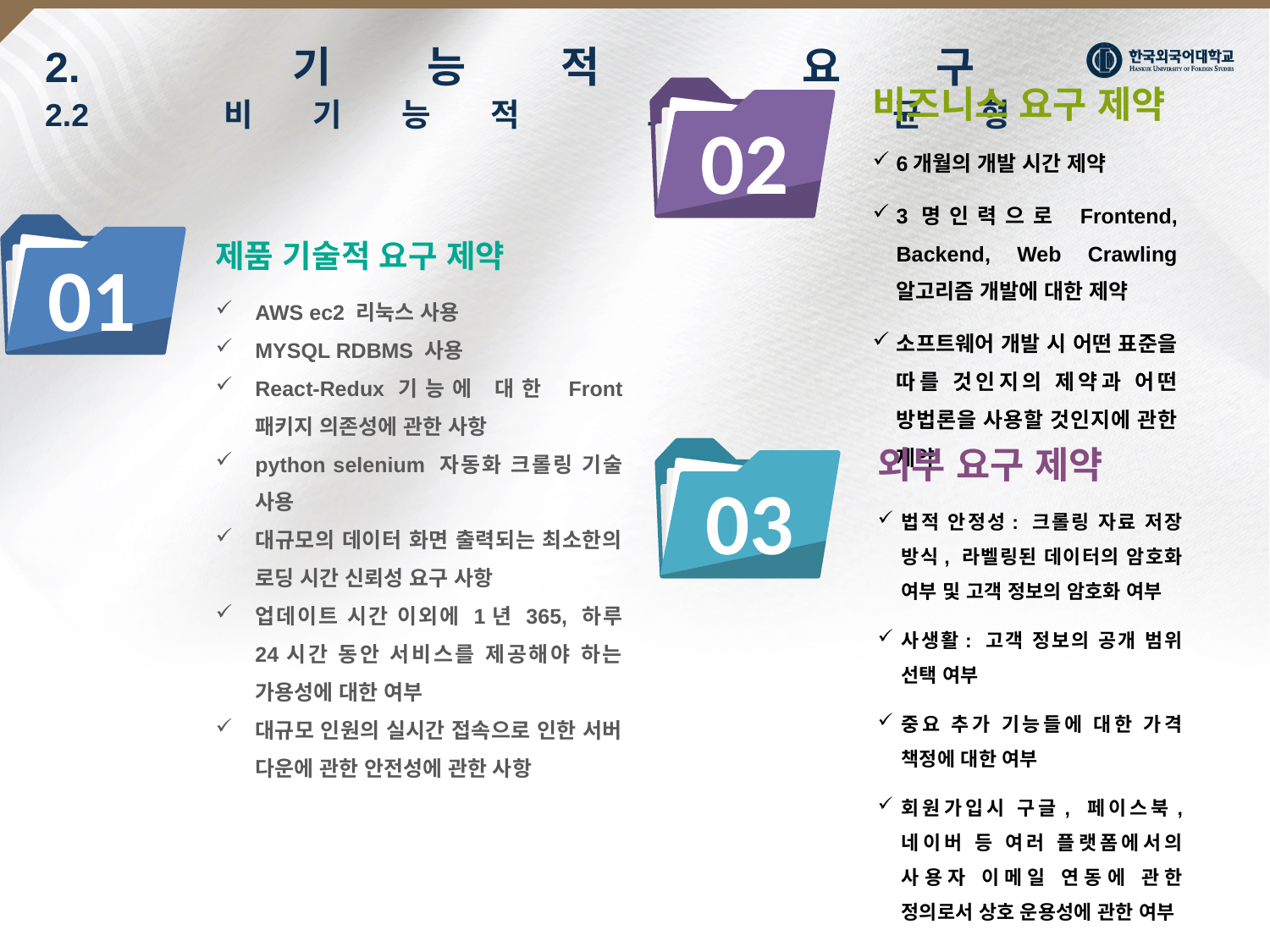

# 2. 기능적 요구 2.2 비기능적 요구 균형
비즈니스 요구 제약
6개월의 개발 시간 제약
3명인력으로 Frontend, Backend, Web Crawling 알고리즘 개발에 대한 제약
소프트웨어 개발 시 어떤 표준을 따를 것인지의 제약과 어떤 방법론을 사용할 것인지에 관한 제약

02

제품 기술적 요구 제약
AWS ec2 리눅스 사용
MYSQL RDBMS 사용
React-Redux기능에 대한 Front 패키지 의존성에 관한 사항
python selenium 자동화 크롤링 기술 사용
대규모의 데이터 화면 출력되는 최소한의 로딩 시간 신뢰성 요구 사항
업데이트 시간 이외에 1년 365, 하루 24시간 동안 서비스를 제공해야 하는 가용성에 대한 여부
대규모 인원의 실시간 접속으로 인한 서버 다운에 관한 안전성에 관한 사항
01
외부 요구 제약
법적 안정성: 크롤링 자료 저장 방식, 라벨링된 데이터의 암호화 여부 및 고객 정보의 암호화 여부
사생활: 고객 정보의 공개 범위 선택 여부
중요 추가 기능들에 대한 가격 책정에 대한 여부
회원가입시 구글, 페이스북, 네이버 등 여러 플랫폼에서의 사용자 이메일 연동에 관한 정의로서 상호 운용성에 관한 여부

03